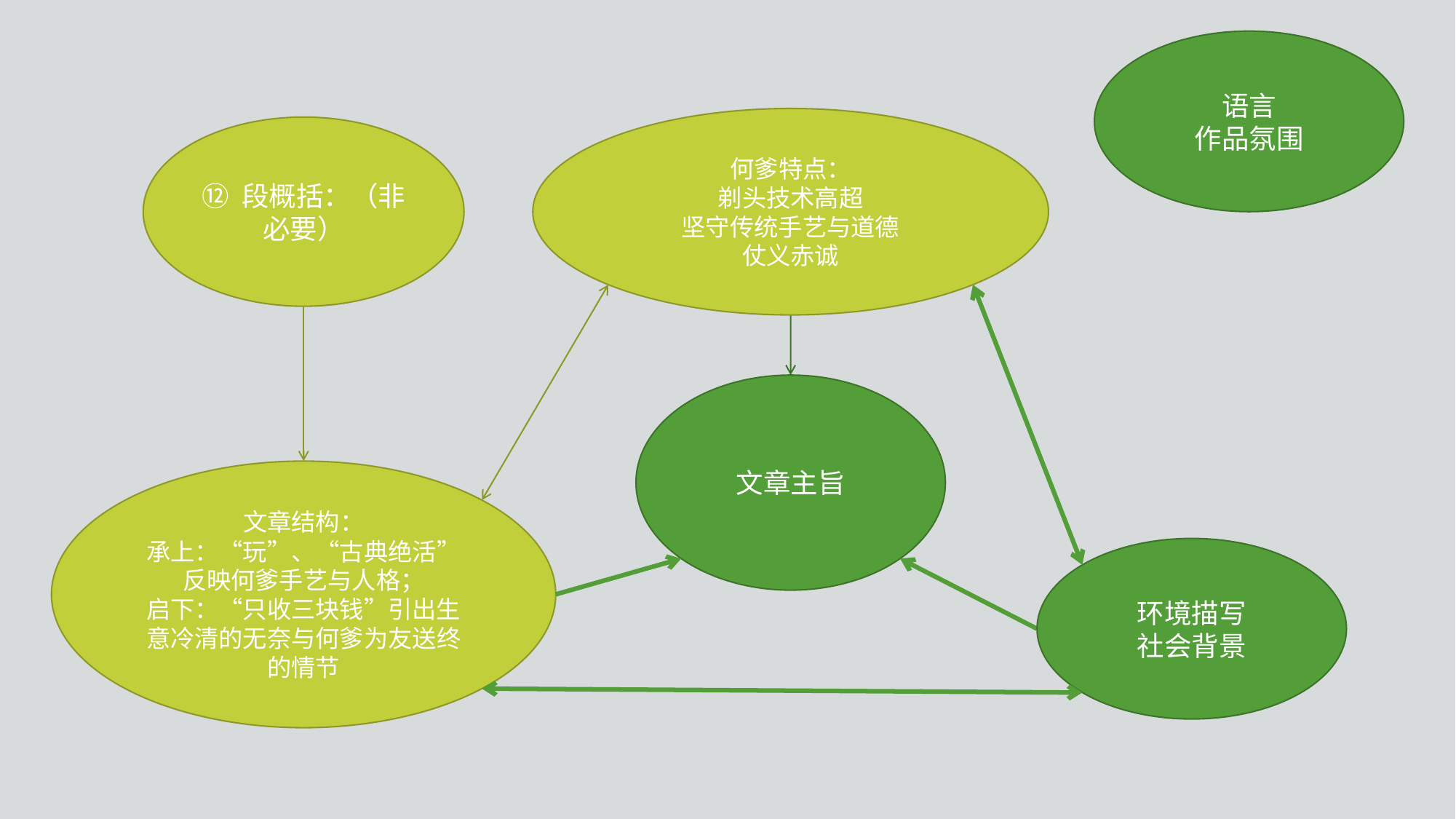

语言
作品氛围
何爹特点：
剃头技术高超
坚守传统手艺与道德
仗义赤诚
⑫ 段概括：（非必要）
文章主旨
文章结构：
承上：“玩”、“古典绝活”反映何爹手艺与人格；
启下：“只收三块钱”引出生意冷清的无奈与何爹为友送终的情节
环境描写
社会背景